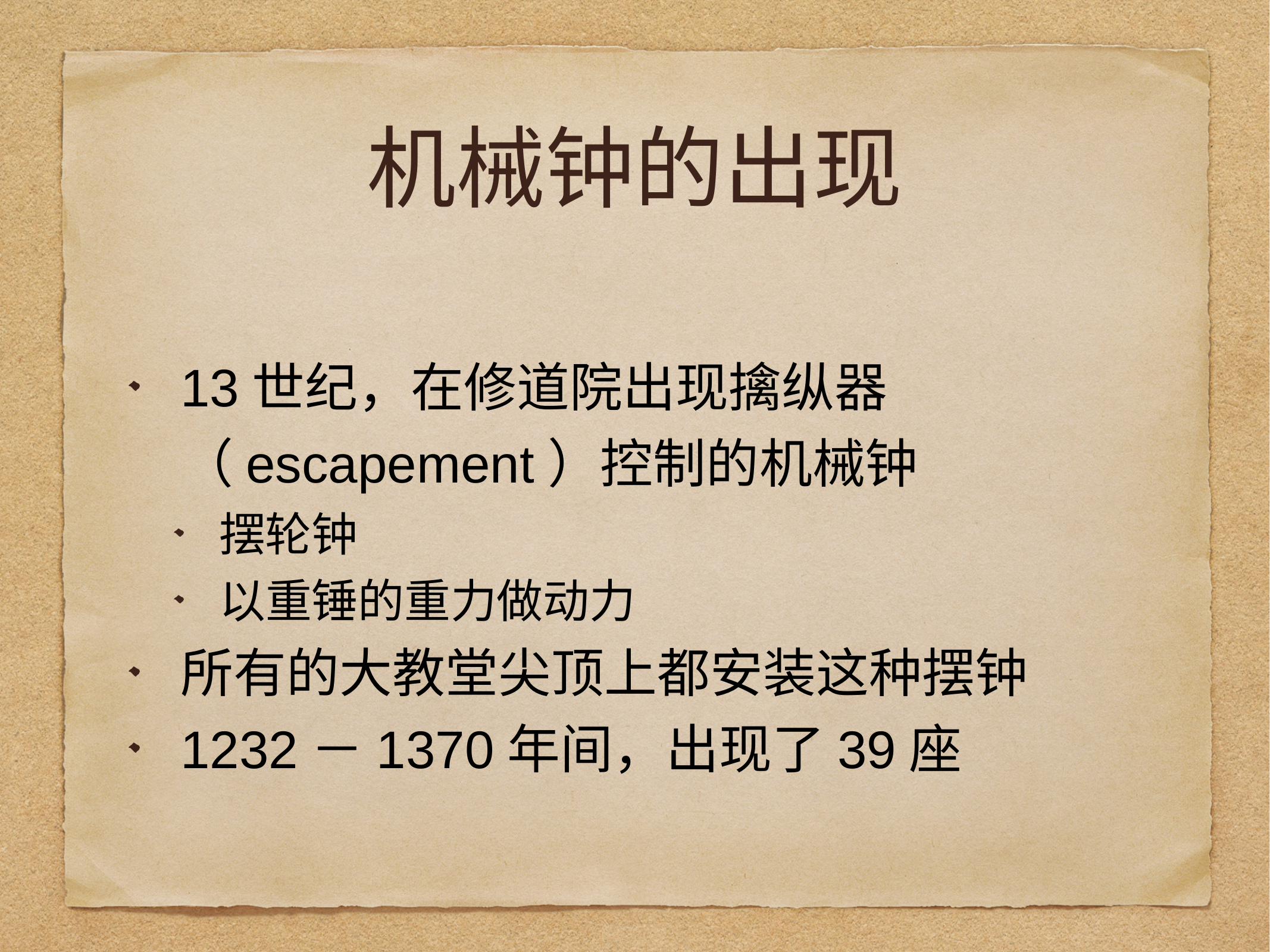

# 机械钟的出现
13世纪，在修道院出现擒纵器（escapement）控制的机械钟
摆轮钟
以重锤的重力做动力
所有的大教堂尖顶上都安装这种摆钟
1232－1370年间，出现了39座